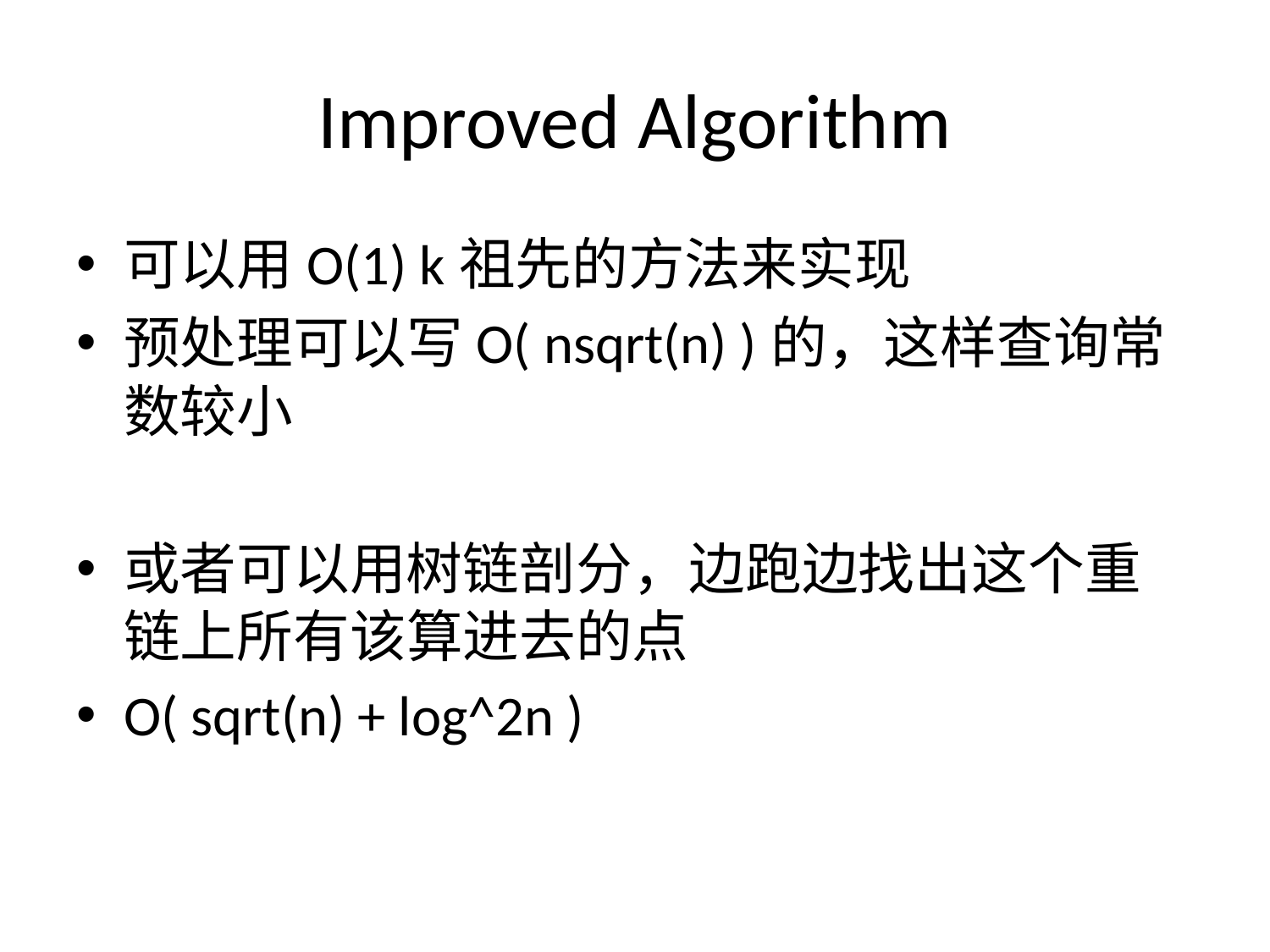

# Improved Algorithm
可以用O(1) k祖先的方法来实现
预处理可以写O( nsqrt(n) )的，这样查询常数较小

或者可以用树链剖分，边跑边找出这个重链上所有该算进去的点
O( sqrt(n) + log^2n )